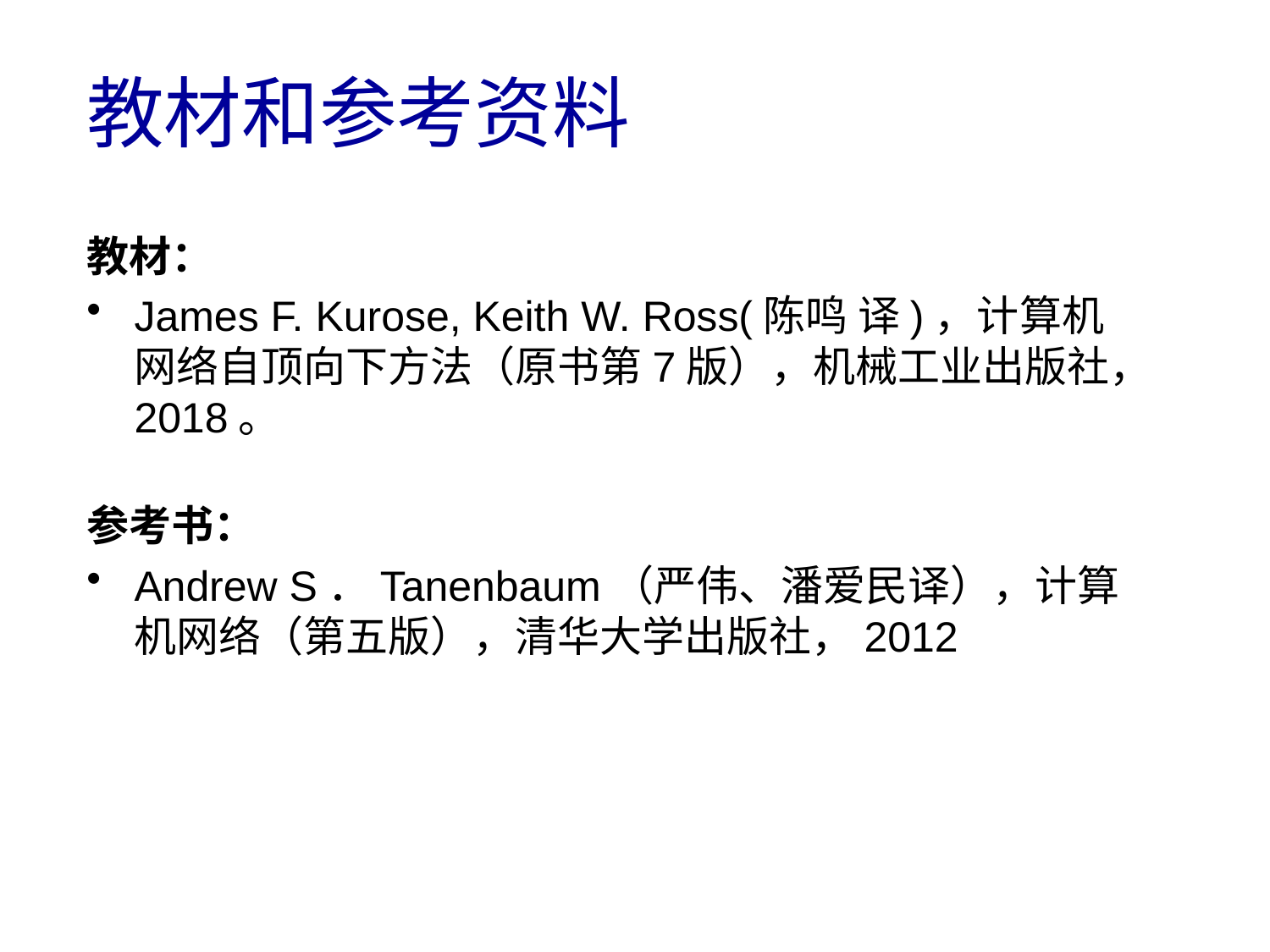

# 教材和参考资料
教材：
James F. Kurose, Keith W. Ross(陈鸣 译)，计算机网络自顶向下方法（原书第7版），机械工业出版社，2018。

参考书：
Andrew S．Tanenbaum（严伟、潘爱民译），计算机网络（第五版），清华大学出版社，2012